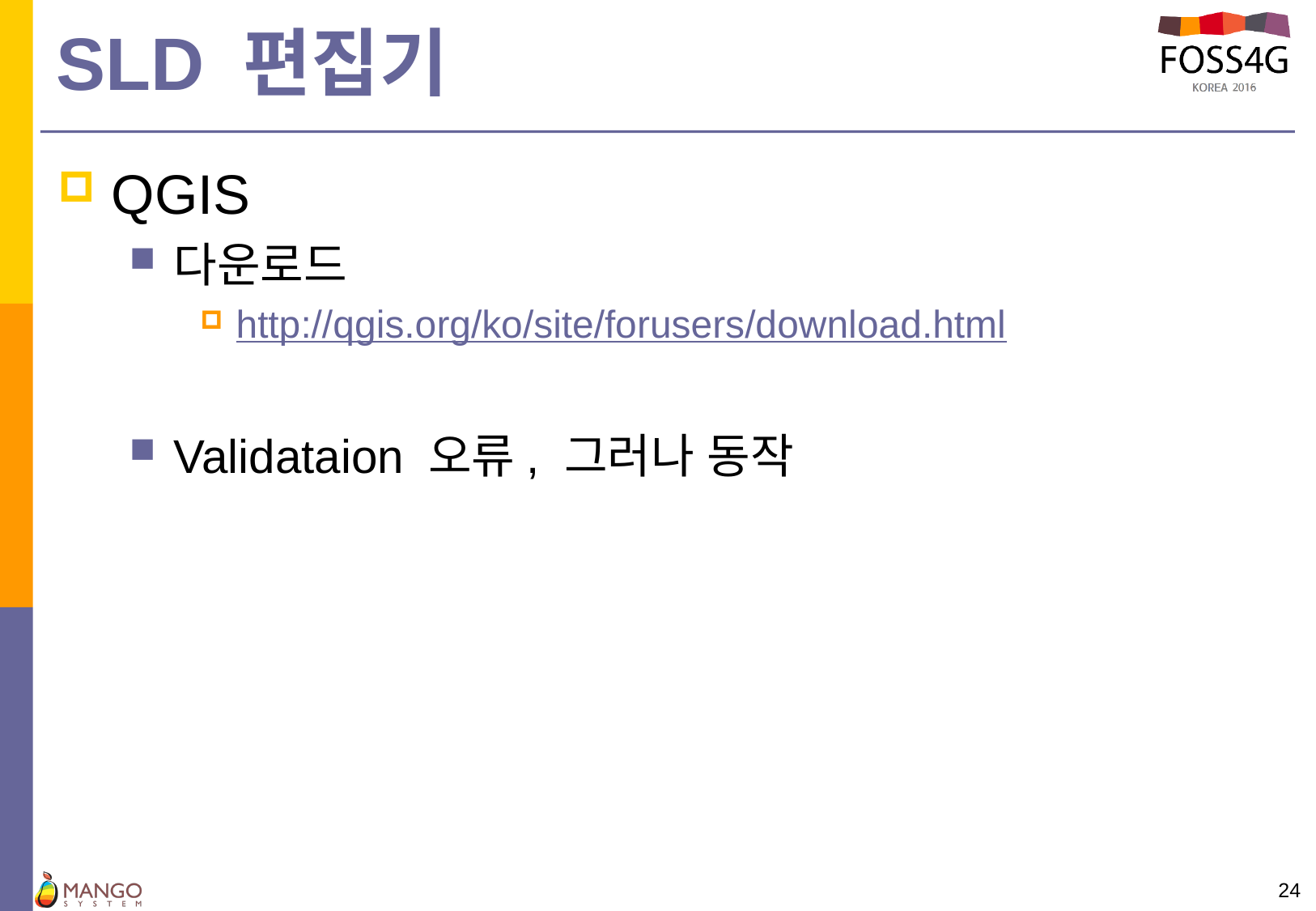

# SLD 편집기
QGIS
다운로드
http://qgis.org/ko/site/forusers/download.html

Validataion 오류, 그러나 동작

24